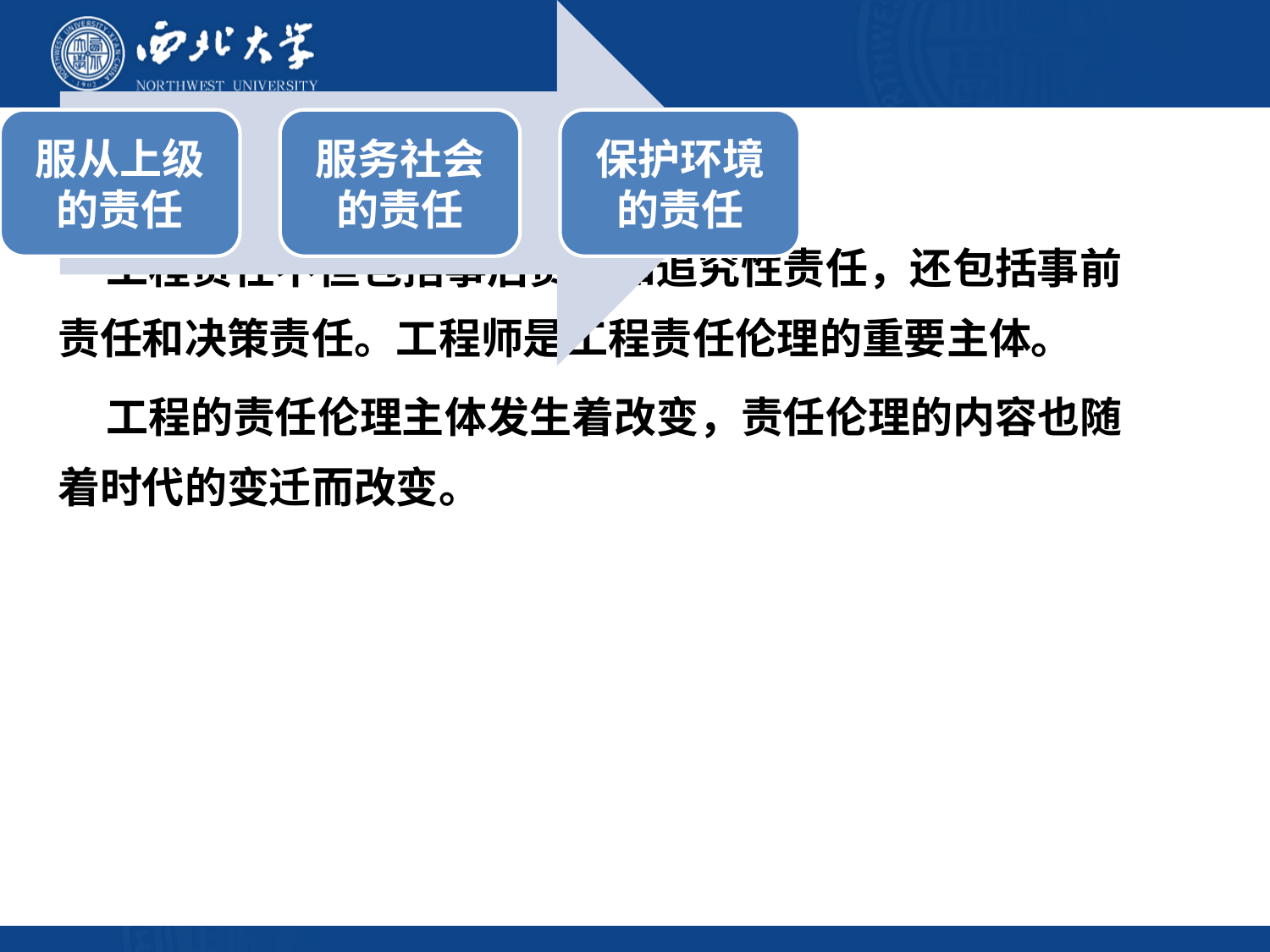

责任伦理问题
    工程责任不但包括事后责任和追究性责任，还包括事前责任和决策责任。工程师是工程责任伦理的重要主体。
    工程的责任伦理主体发生着改变，责任伦理的内容也随着时代的变迁而改变。
服从上级的责任
服务社会的责任
保护环境的责任